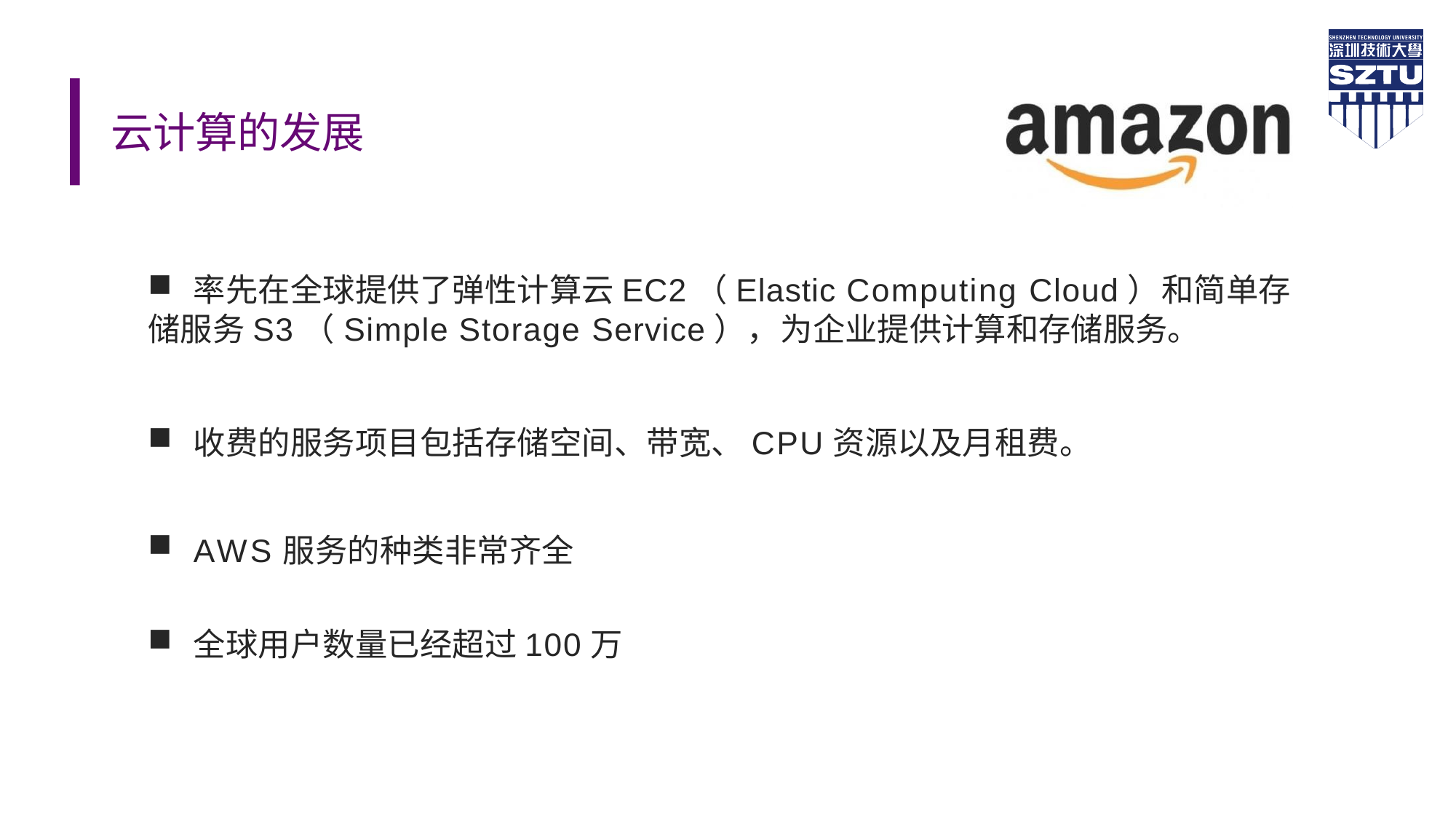

# 云计算的发展

率先在全球提供了弹性计算云EC2（Elastic Computing Cloud）和简单存
储服务S3（Simple Storage Service），为企业提供计算和存储服务。
收费的服务项目包括存储空间、带宽、CPU资源以及月租费。
AWS服务的种类非常齐全
全球用户数量已经超过100万